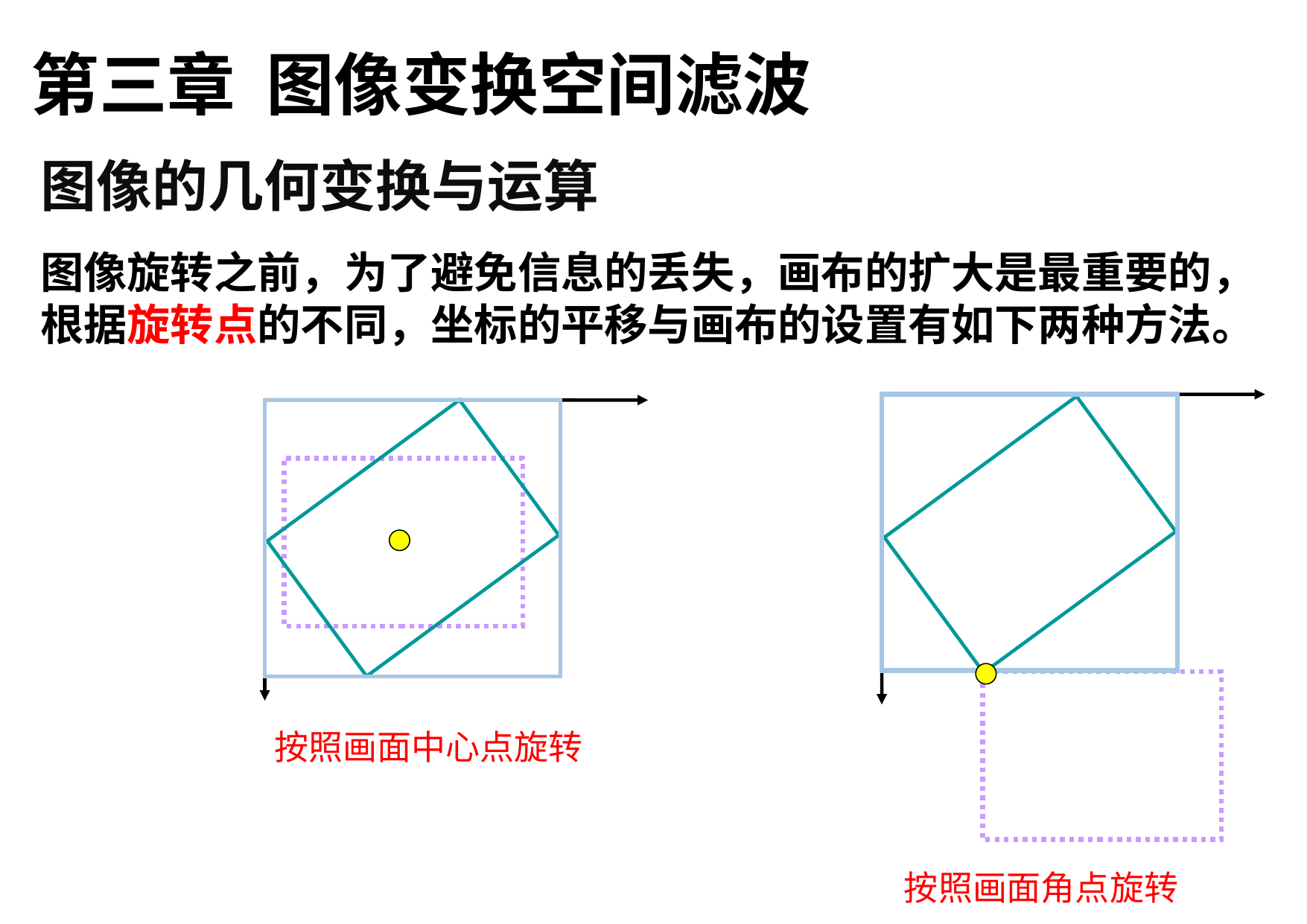

第三章  图像变换空间滤波
图像的几何变换与运算
图像旋转之前，为了避免信息的丢失，画布的扩大是最重要的，根据旋转点的不同，坐标的平移与画布的设置有如下两种方法。

按照画面中心点旋转
按照画面角点旋转